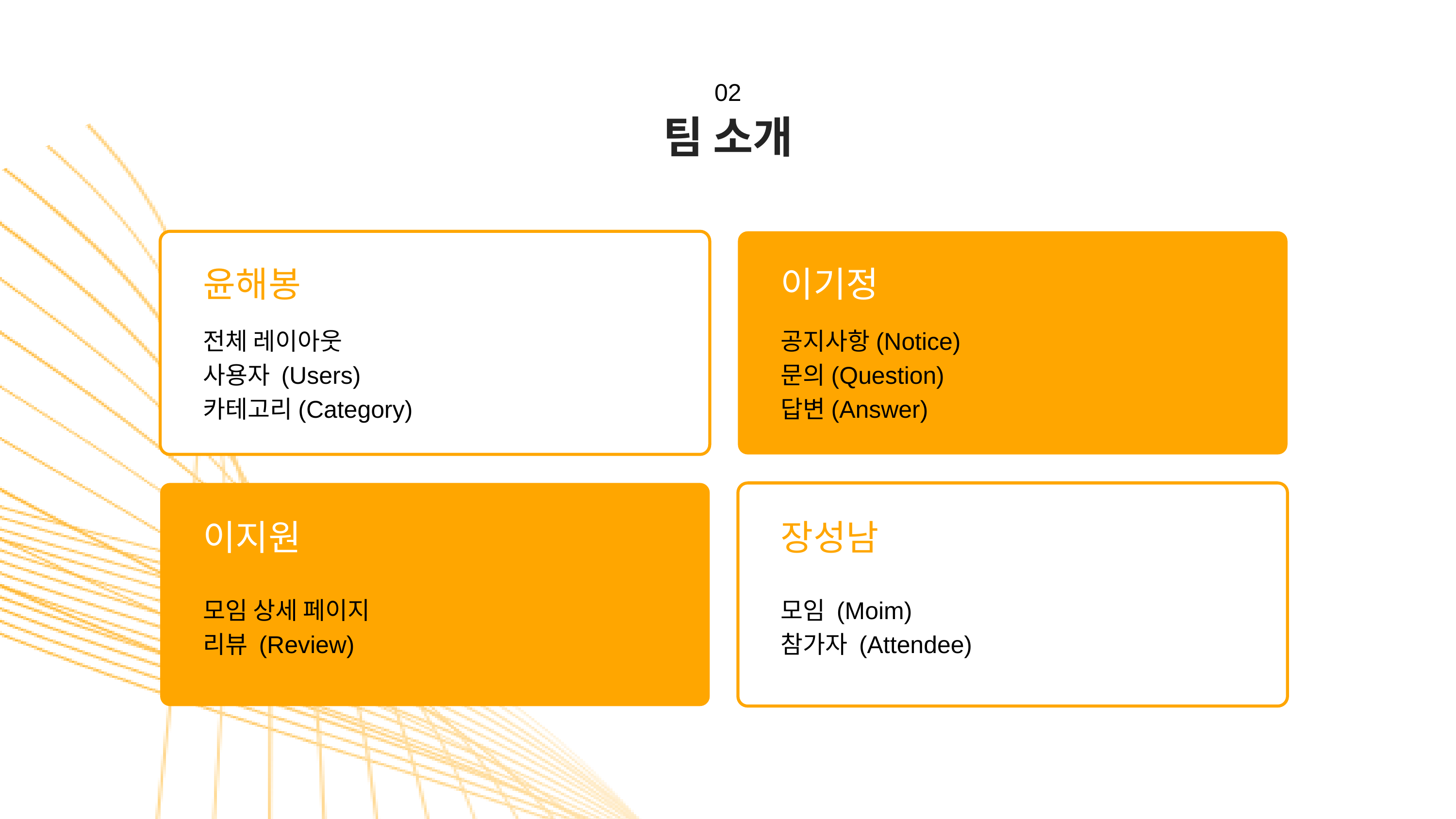

02
팀 소개

윤해봉
전체 레이아웃
사용자 (Users)
카테고리(Category)

이기정
공지사항(Notice)
문의(Question)
답변(Answer)

이지원
장성남
모임 상세 페이지
리뷰 (Review)
모임 (Moim)
참가자 (Attendee)